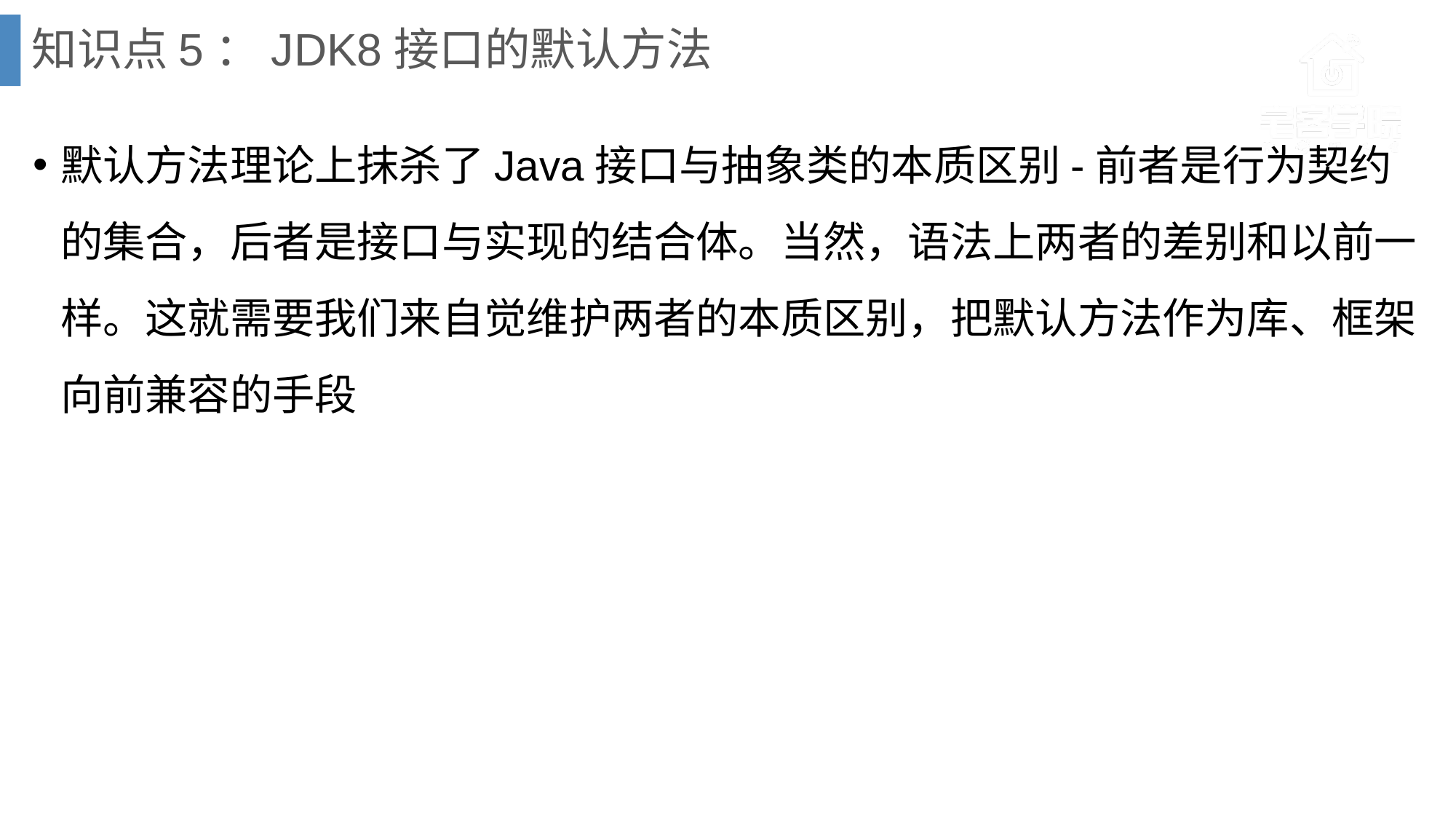

# 知识点5：JDK8接口的默认方法
默认方法理论上抹杀了Java接口与抽象类的本质区别-前者是行为契约的集合，后者是接口与实现的结合体。当然，语法上两者的差别和以前一样。这就需要我们来自觉维护两者的本质区别，把默认方法作为库、框架向前兼容的手段